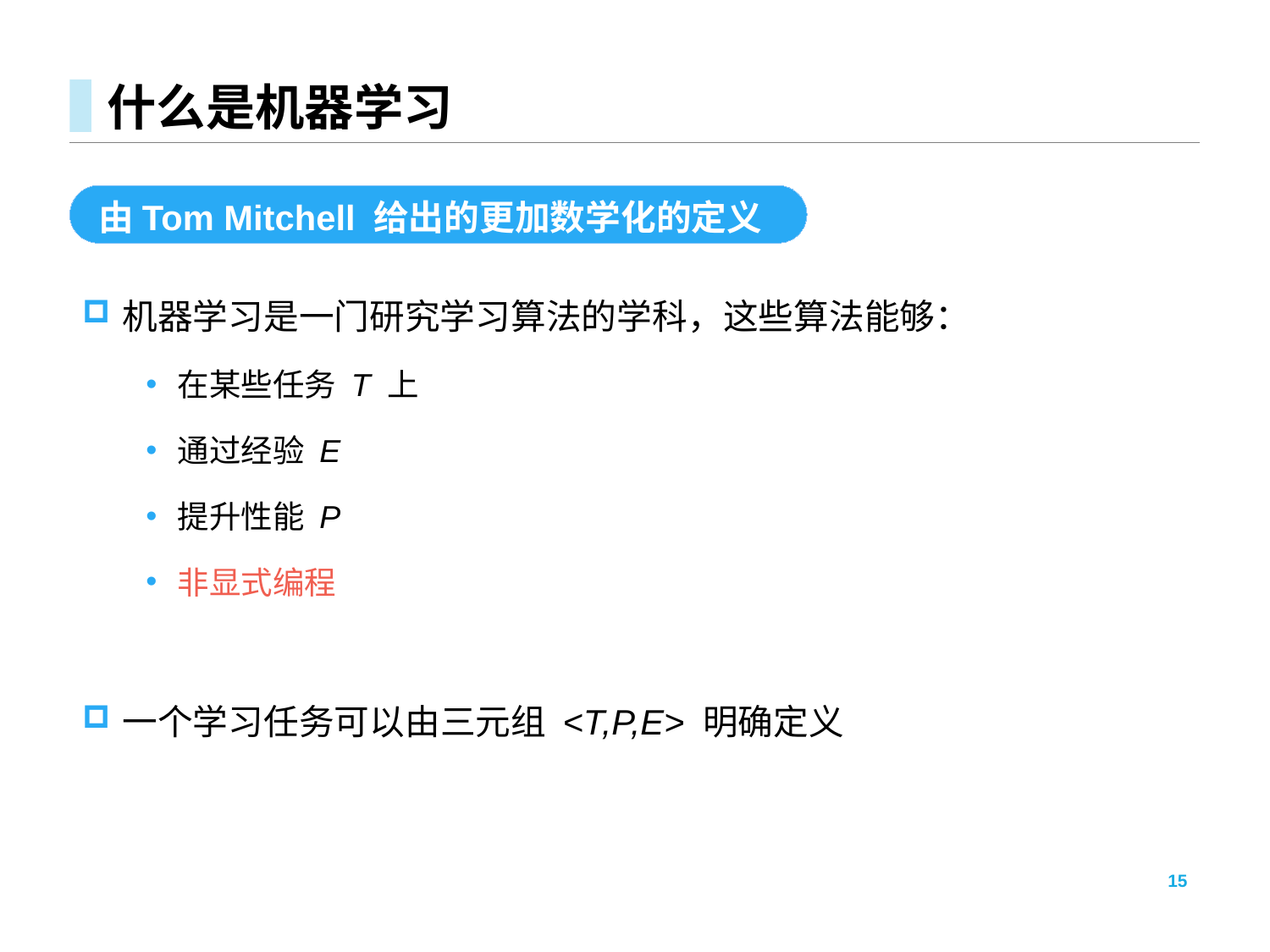

# 什么是机器学习
由Tom Mitchell 给出的更加数学化的定义
机器学习是一门研究学习算法的学科，这些算法能够：
在某些任务 T 上
通过经验 E
提升性能 P
非显式编程

一个学习任务可以由三元组 <T,P,E> 明确定义

15